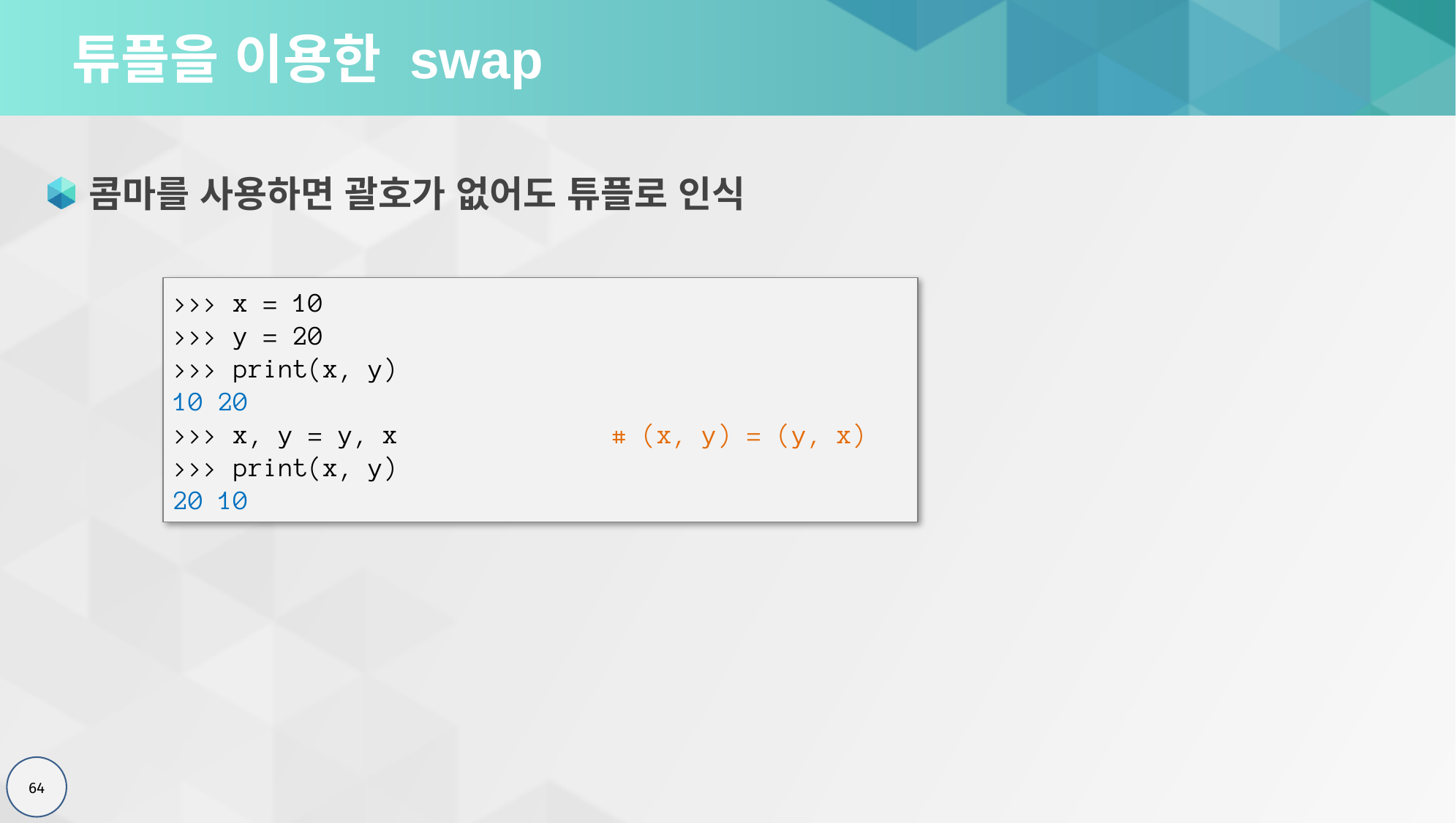

# 튜플을 이용한 swap
콤마를 사용하면 괄호가 없어도 튜플로 인식
>>> x = 10
>>> y = 20
>>> print(x, y)
10 20
>>> x, y = y, x		# (x, y) = (y, x)
>>> print(x, y)
20 10